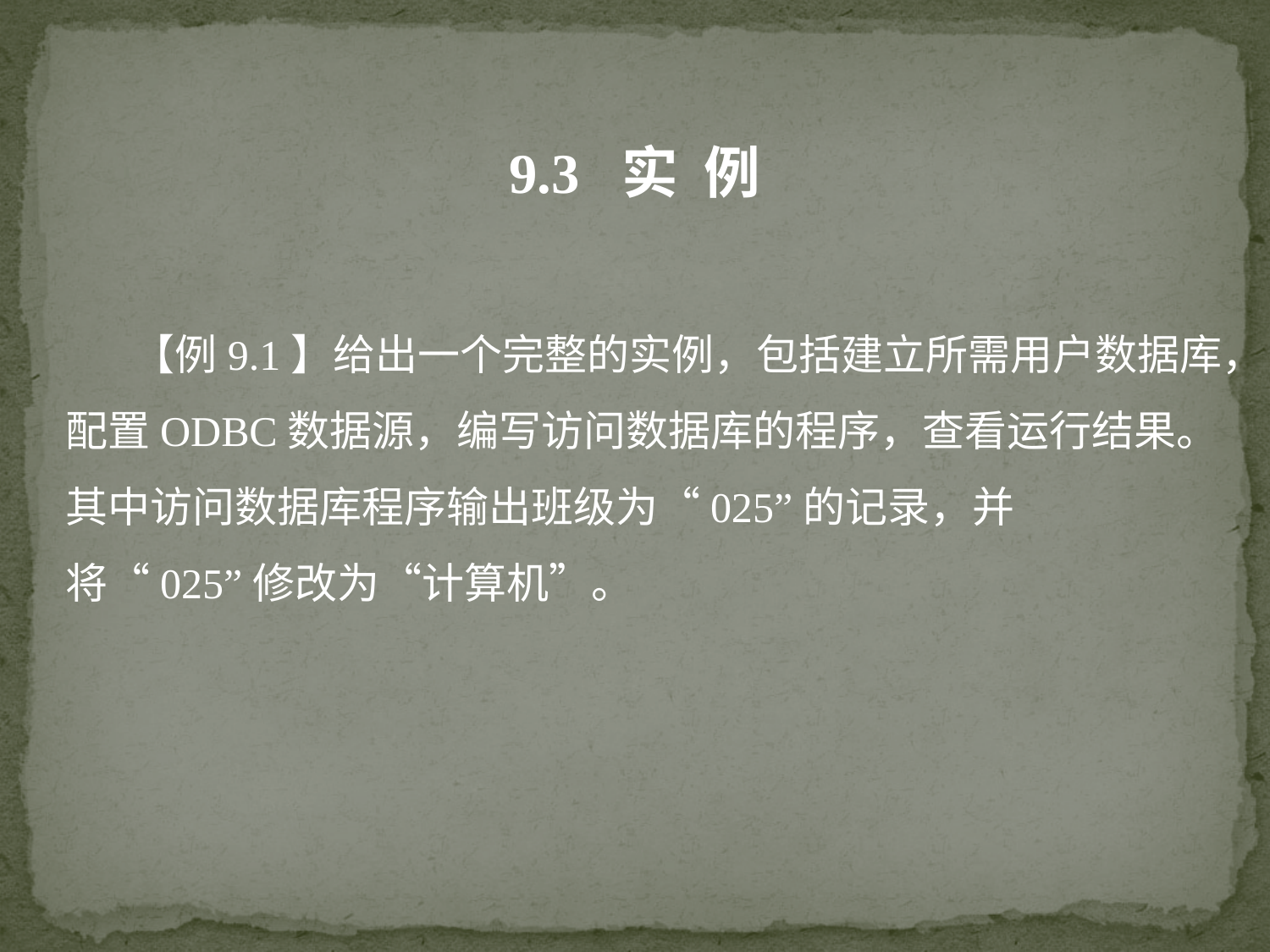

9.3  实  例
      【例9.1】给出一个完整的实例，包括建立所需用户数据库，配置ODBC数据源，编写访问数据库的程序，查看运行结果。其中访问数据库程序输出班级为“025”的记录，并将“025”修改为“计算机”。